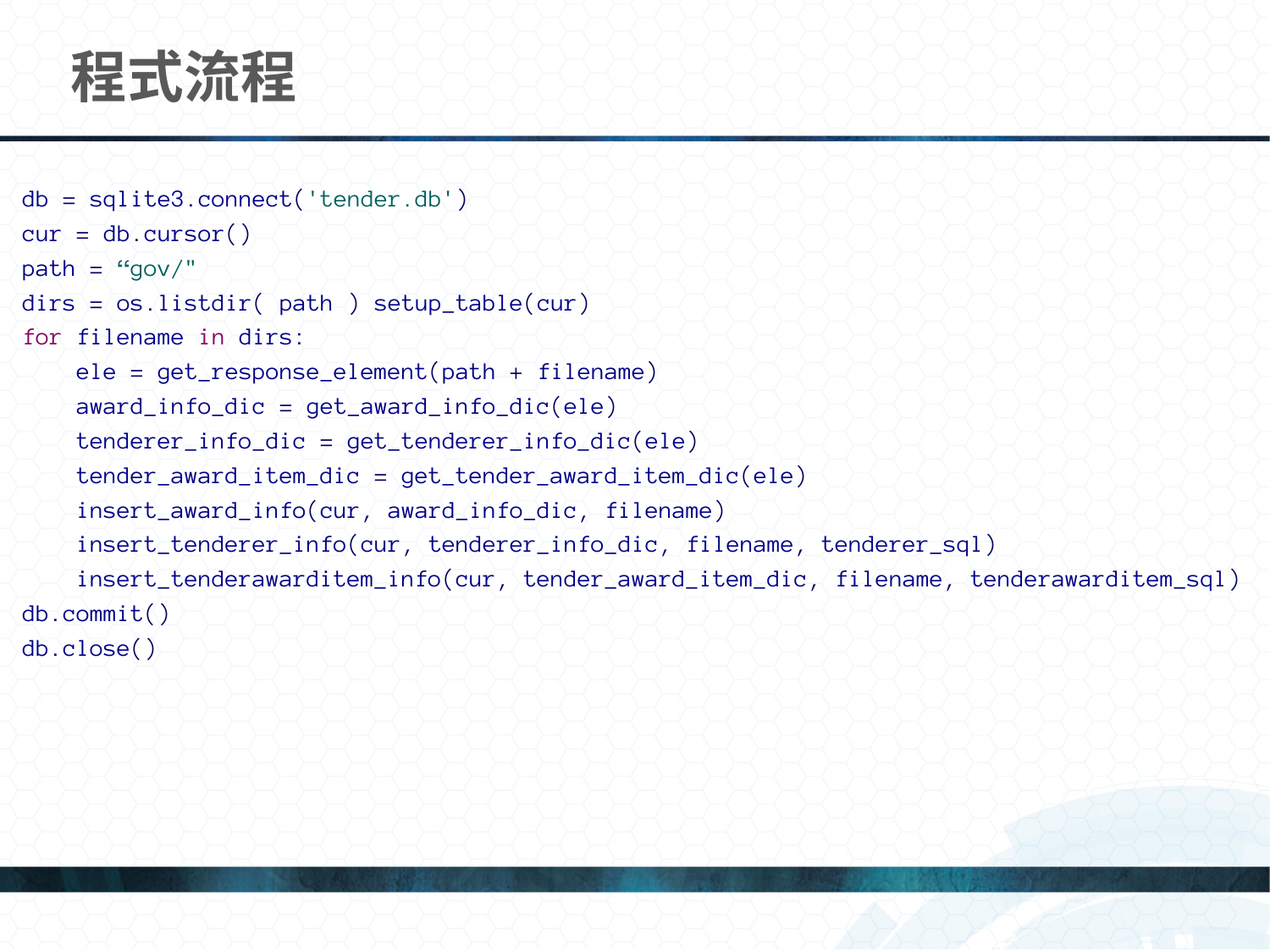

# 程式流程
db = sqlite3.connect('tender.db')
cur = db.cursor()
path = “gov/"
dirs = os.listdir( path ) setup_table(cur)
for filename in dirs:
    ele = get_response_element(path + filename)
    award_info_dic = get_award_info_dic(ele)
    tenderer_info_dic = get_tenderer_info_dic(ele)
    tender_award_item_dic = get_tender_award_item_dic(ele)
    insert_award_info(cur, award_info_dic, filename)
    insert_tenderer_info(cur, tenderer_info_dic, filename, tenderer_sql)
    insert_tenderawarditem_info(cur, tender_award_item_dic, filename, tenderawarditem_sql)
db.commit()
db.close()